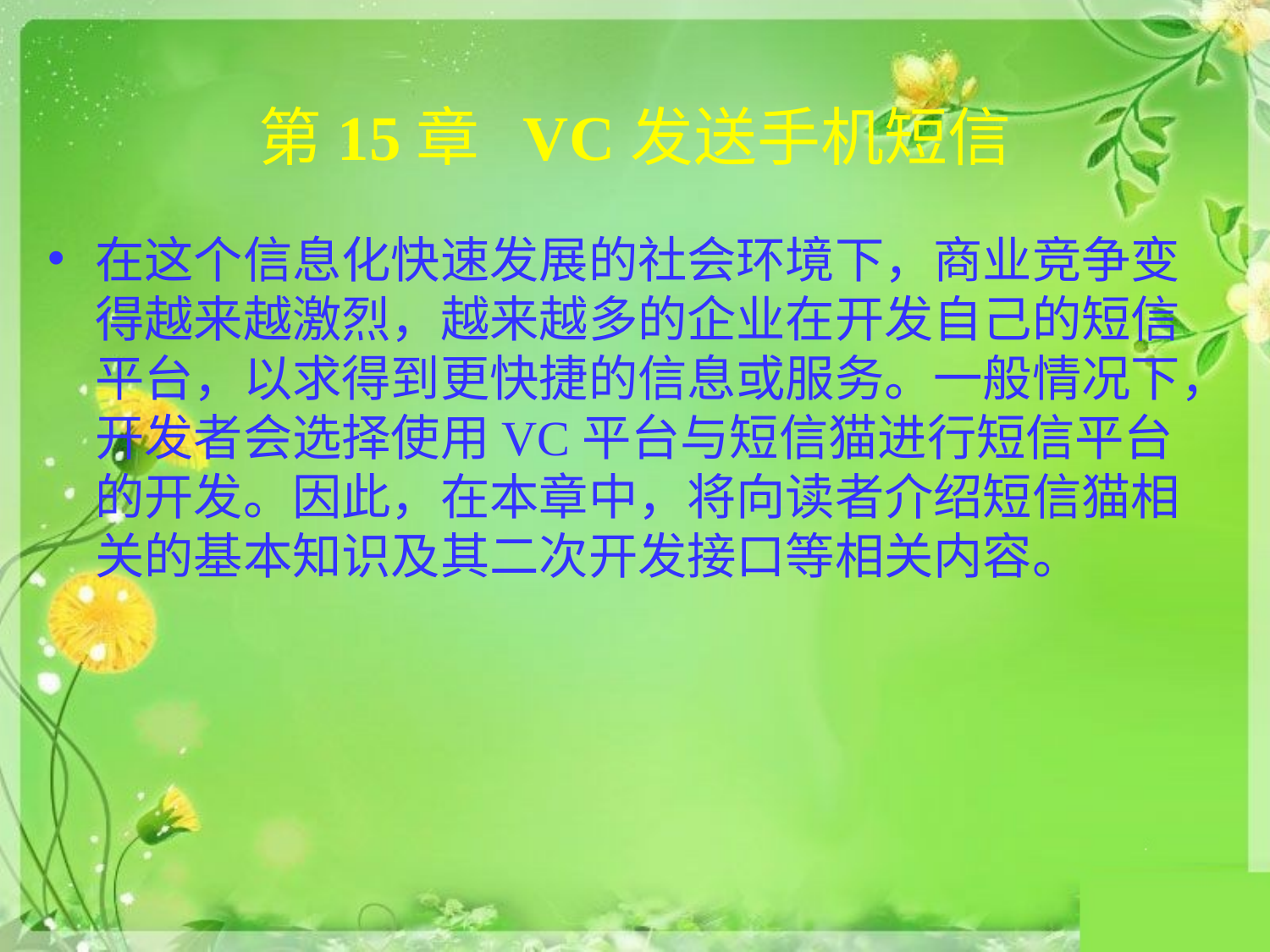

# 第15章  VC发送手机短信
在这个信息化快速发展的社会环境下，商业竞争变得越来越激烈，越来越多的企业在开发自己的短信平台，以求得到更快捷的信息或服务。一般情况下，开发者会选择使用VC平台与短信猫进行短信平台的开发。因此，在本章中，将向读者介绍短信猫相关的基本知识及其二次开发接口等相关内容。